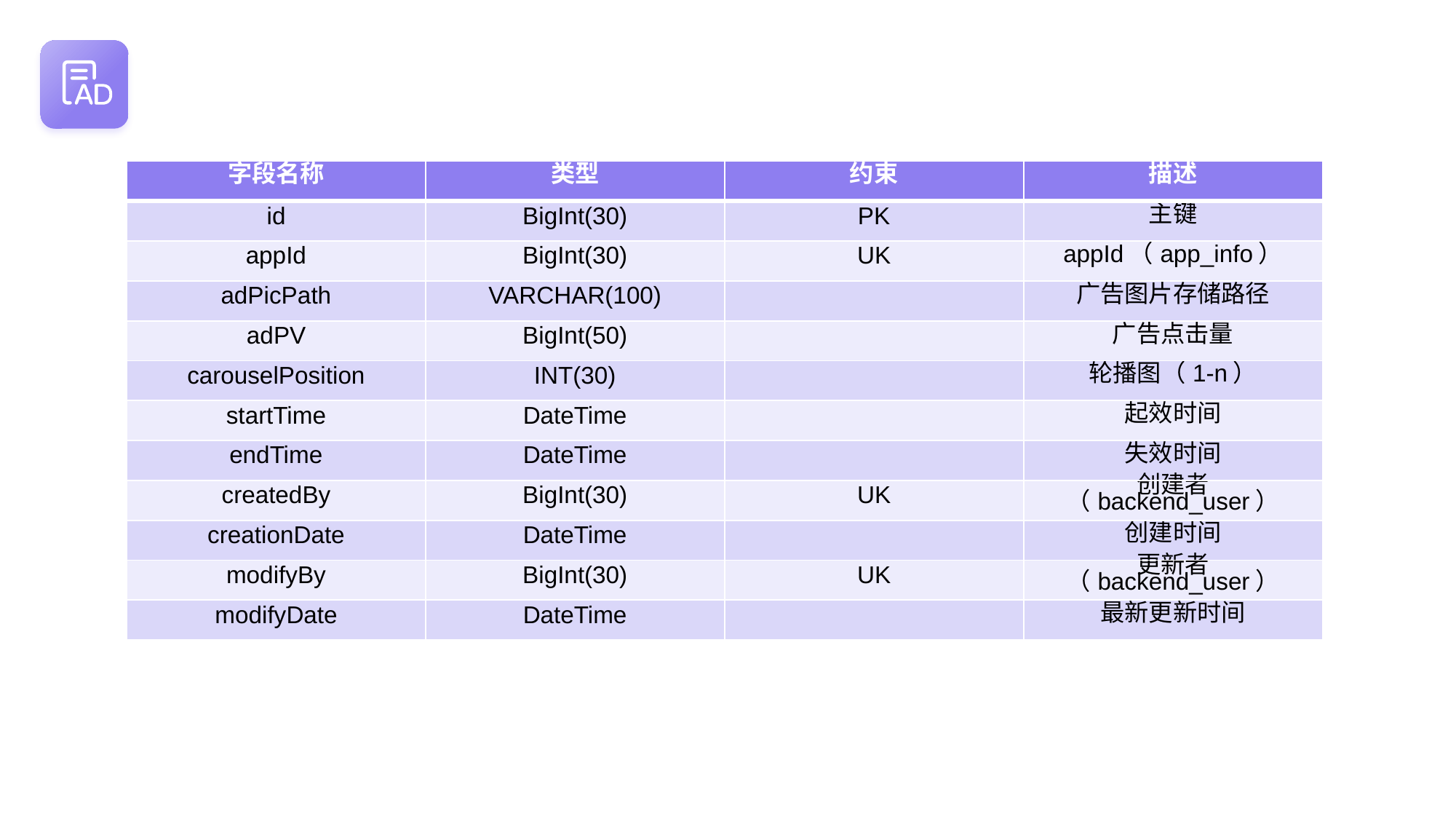

| 字段名称 | 类型 | 约束 | 描述 |
| --- | --- | --- | --- |
| id | BigInt(30) | PK | 主键 |
| appId | BigInt(30) | UK | appId（app\_info） |
| adPicPath | VARCHAR(100) |  | 广告图片存储路径 |
| adPV | BigInt(50) |  | 广告点击量 |
| carouselPosition | INT(30) |  | 轮播图（1-n） |
| startTime | DateTime |  | 起效时间 |
| endTime | DateTime |  | 失效时间 |
| createdBy | BigInt(30) | UK | 创建者（backend\_user） |
| creationDate | DateTime |  | 创建时间 |
| modifyBy | BigInt(30) | UK | 更新者（backend\_user） |
| modifyDate | DateTime |  | 最新更新时间 |